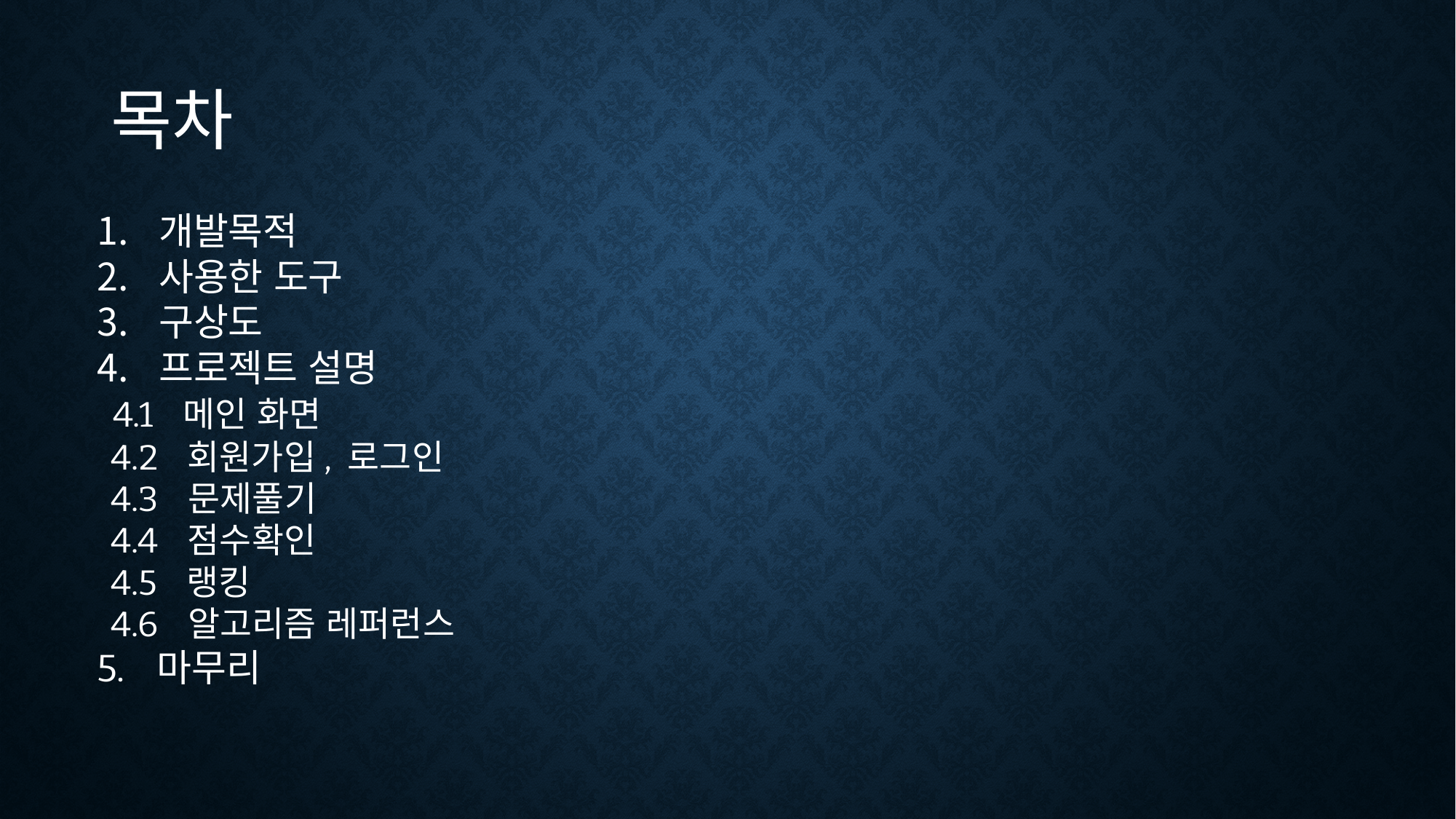

목차
개발목적
사용한 도구
구상도
프로젝트 설명
  4.1   메인 화면
  4.2   회원가입, 로그인
  4.3   문제풀기
  4.4   점수확인
  4.5   랭킹
  4.6   알고리즘 레퍼런스
5.   마무리